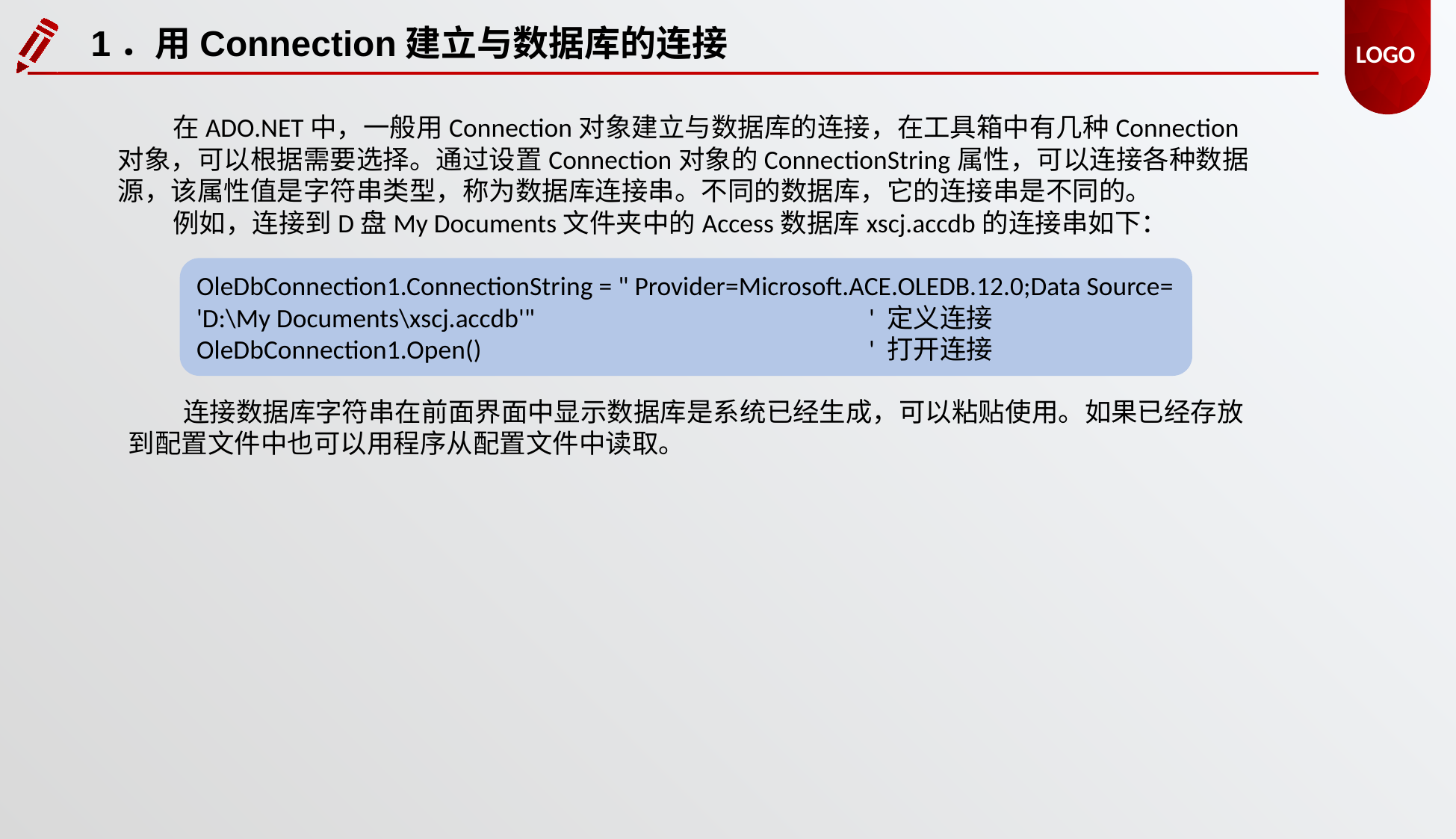

1．用Connection建立与数据库的连接
在ADO.NET中，一般用Connection对象建立与数据库的连接，在工具箱中有几种Connection对象，可以根据需要选择。通过设置Connection对象的ConnectionString属性，可以连接各种数据源，该属性值是字符串类型，称为数据库连接串。不同的数据库，它的连接串是不同的。
例如，连接到D盘My Documents文件夹中的Access数据库xscj.accdb的连接串如下：
OleDbConnection1.ConnectionString = " Provider=Microsoft.ACE.OLEDB.12.0;Data Source=
'D:\My Documents\xscj.accdb'"			' 定义连接
OleDbConnection1.Open()				' 打开连接
连接数据库字符串在前面界面中显示数据库是系统已经生成，可以粘贴使用。如果已经存放到配置文件中也可以用程序从配置文件中读取。